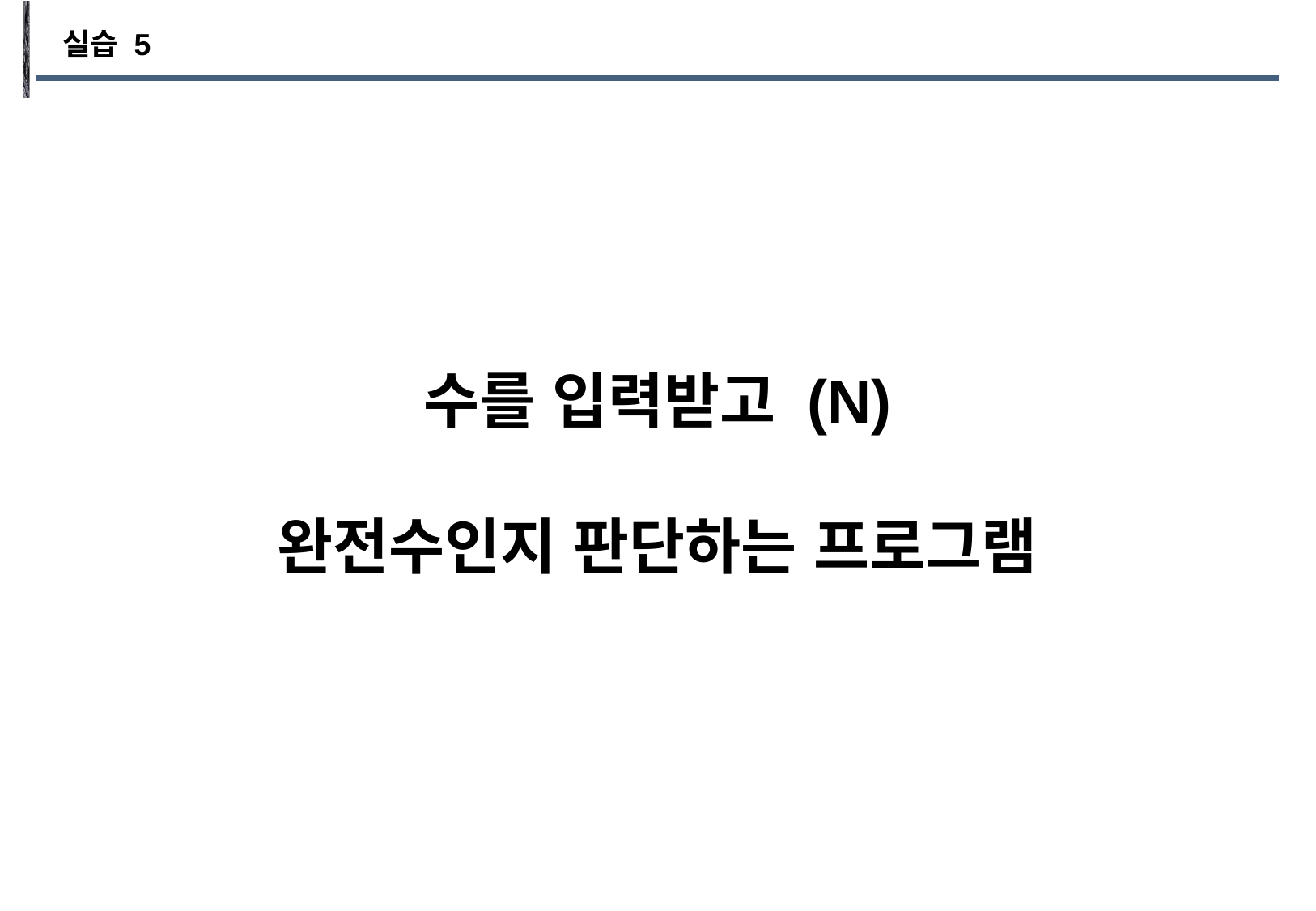

실습 5

수를 입력받고 (N)

완전수인지 판단하는 프로그램